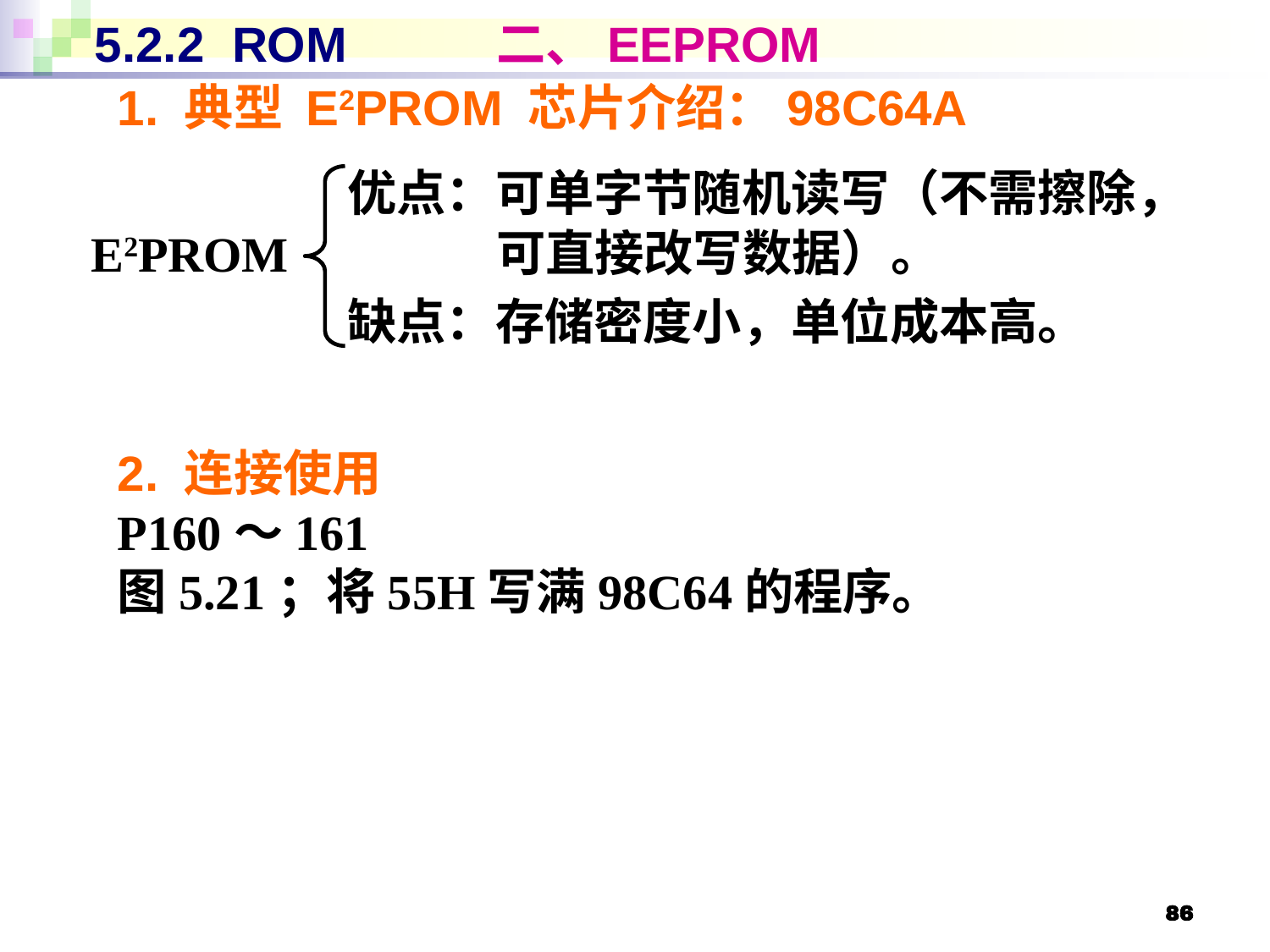

# 5.2.2  ROM          二、EEPROM
1. 典型 E2PROM 芯片介绍：98C64A
优点：可单字节随机读写（不需擦除，可直接改写数据）。
缺点：存储密度小，单位成本高。

E2PROM
2. 连接使用
P160～161
图5.21；将55H写满98C64的程序。
86